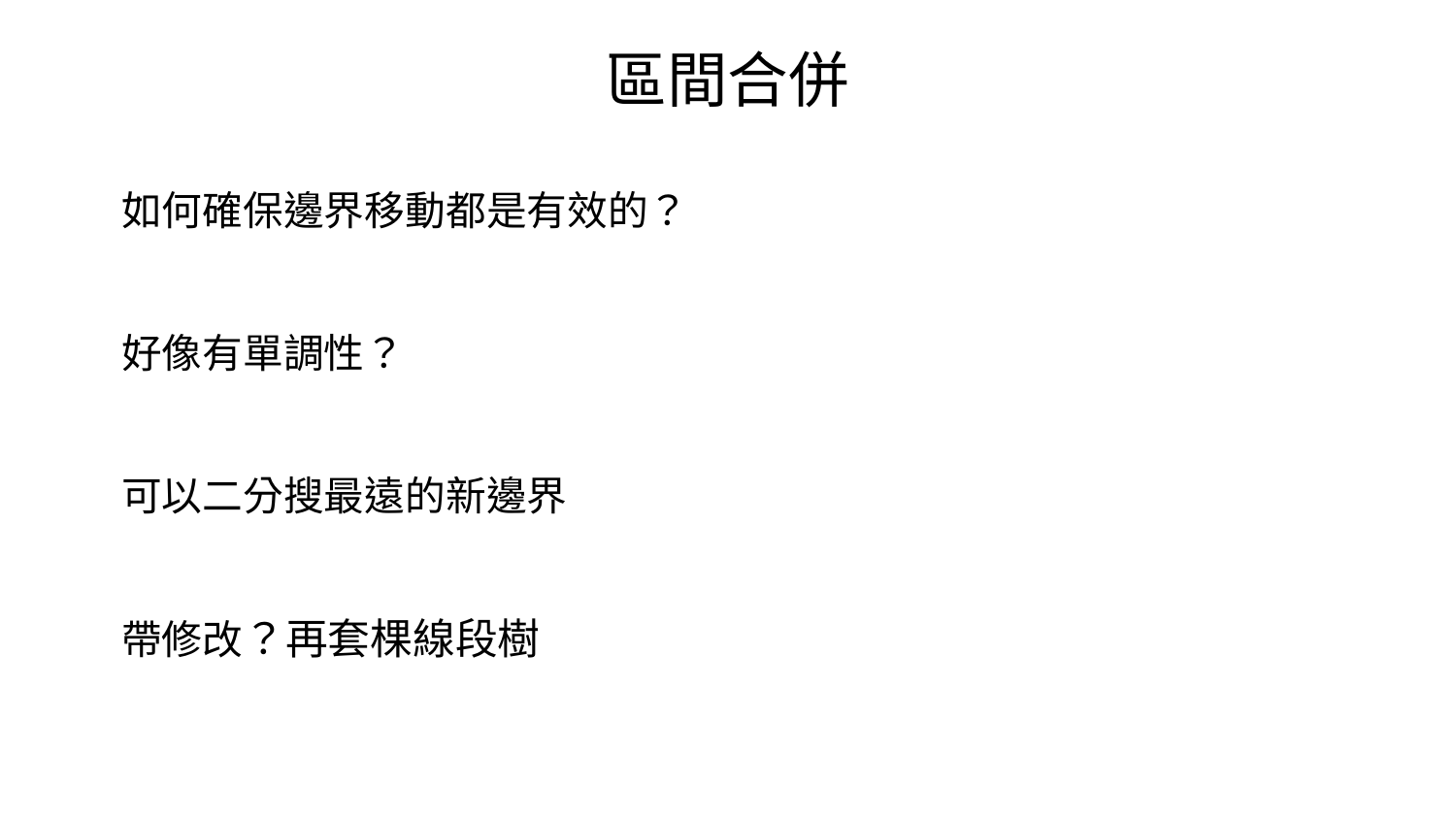

區間合併
如何確保邊界移動都是有效的？

好像有單調性？
可以二分搜最遠的新邊界

帶修改？再套棵線段樹